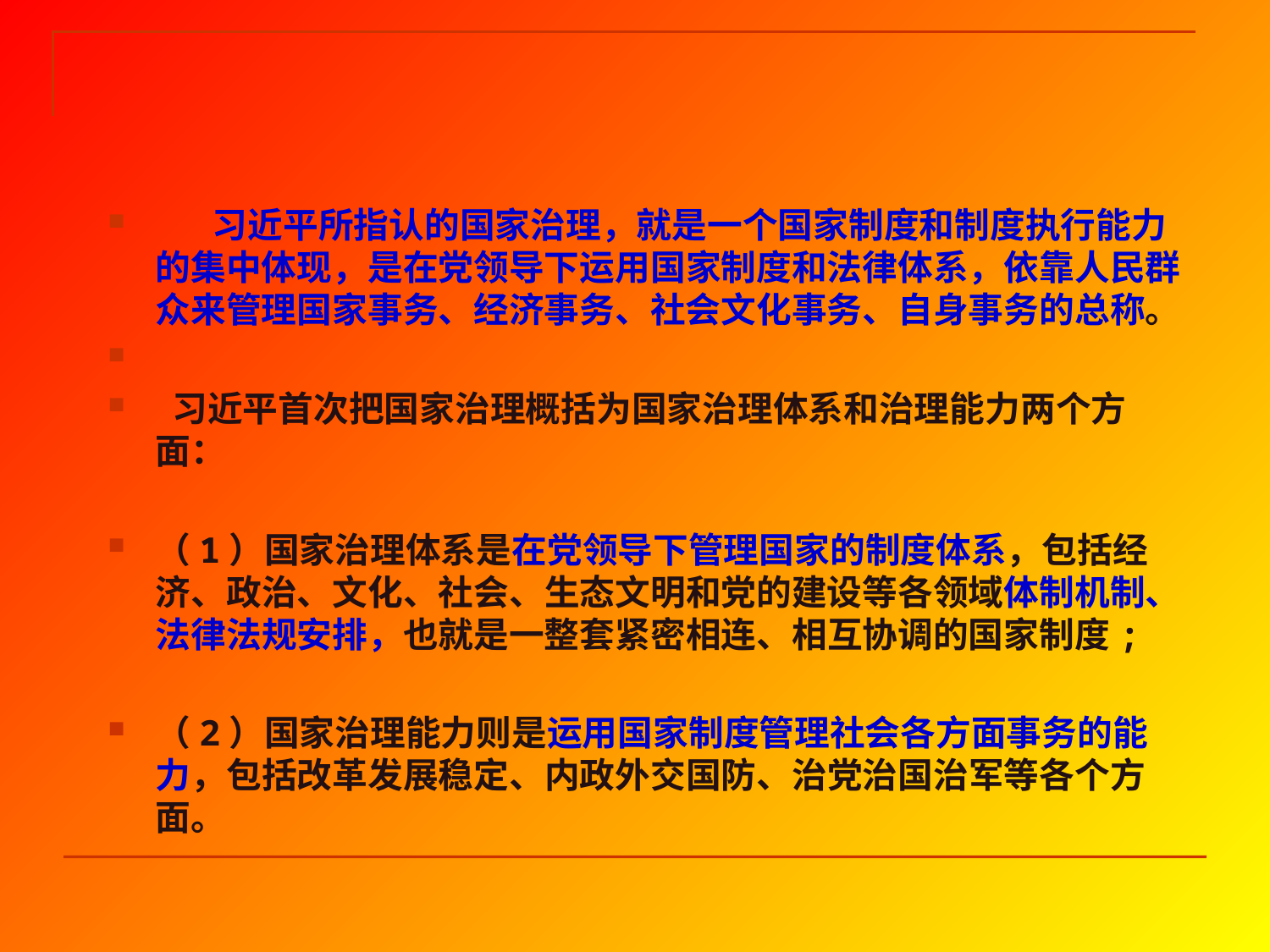

#
      习近平所指认的国家治理，就是一个国家制度和制度执行能力的集中体现，是在党领导下运用国家制度和法律体系，依靠人民群众来管理国家事务、经济事务、社会文化事务、自身事务的总称。

 习近平首次把国家治理概括为国家治理体系和治理能力两个方面：

（1）国家治理体系是在党领导下管理国家的制度体系，包括经济、政治、文化、社会、生态文明和党的建设等各领域体制机制、法律法规安排，也就是一整套紧密相连、相互协调的国家制度;

（2）国家治理能力则是运用国家制度管理社会各方面事务的能力，包括改革发展稳定、内政外交国防、治党治国治军等各个方面。